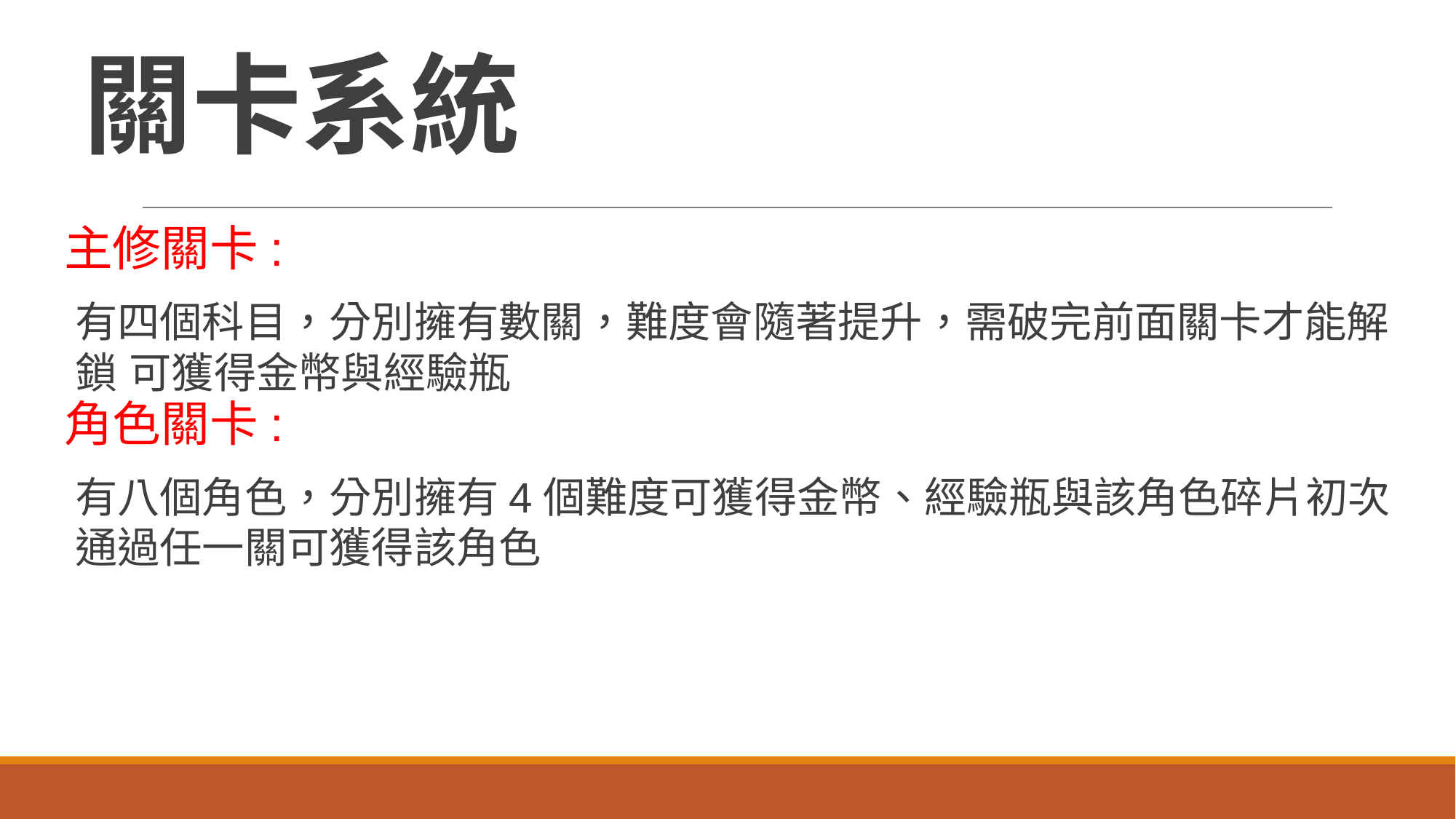

# 關卡系統

主修關卡:
有四個科目，分別擁有數關，難度會隨著提升，需破完前面關卡才能解鎖 可獲得金幣與經驗瓶
角色關卡:
有八個角色，分別擁有4個難度可獲得金幣、經驗瓶與該角色碎片初次通過任一關可獲得該角色